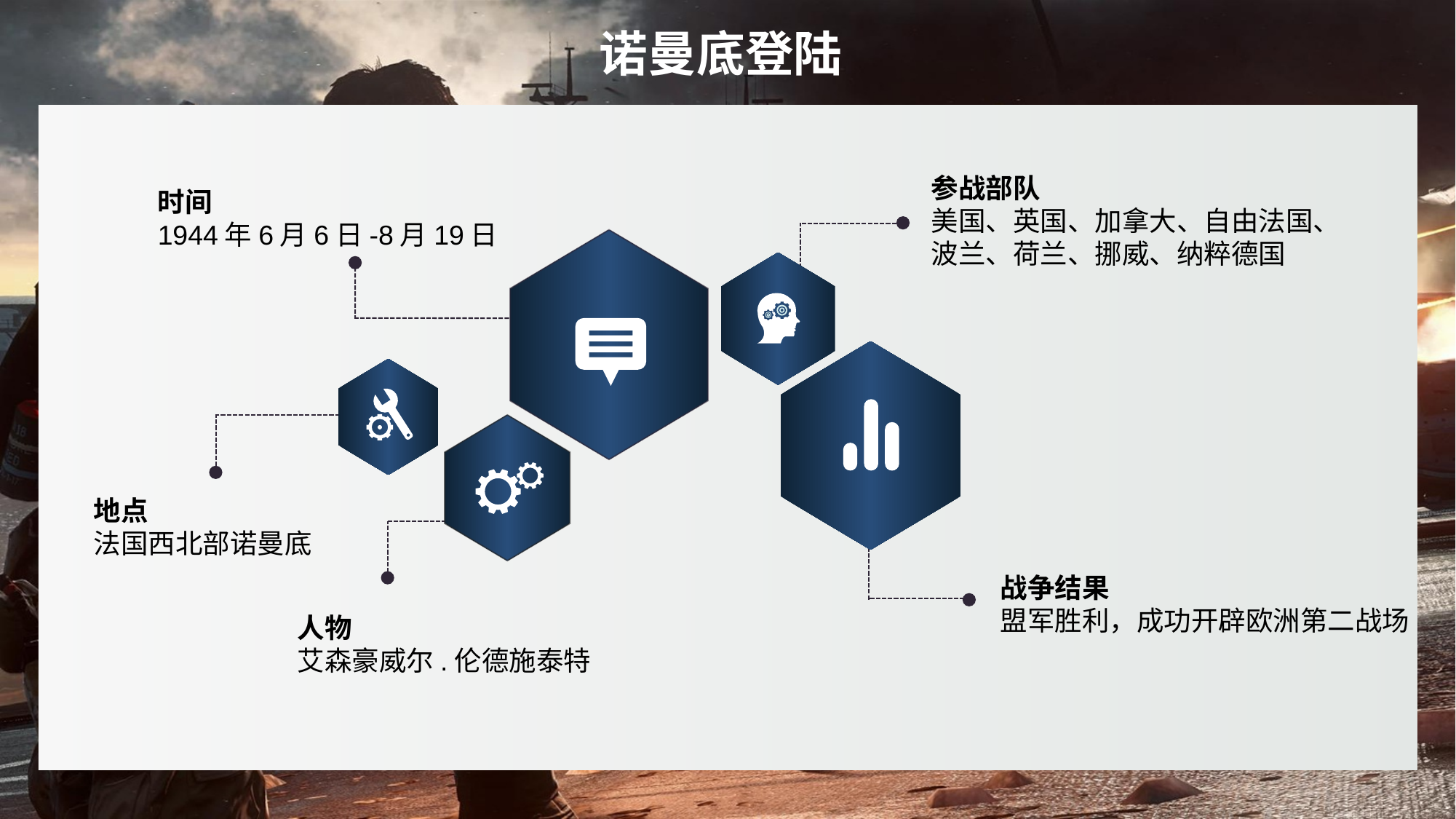

诺曼底登陆

参战部队
美国、英国、加拿大、自由法国、
波兰、荷兰、挪威、纳粹德国
时间
1944年6月6日-8月19日

地点
法国西北部诺曼底

战争结果
盟军胜利，成功开辟欧洲第二战场

人物
艾森豪威尔.伦德施泰特